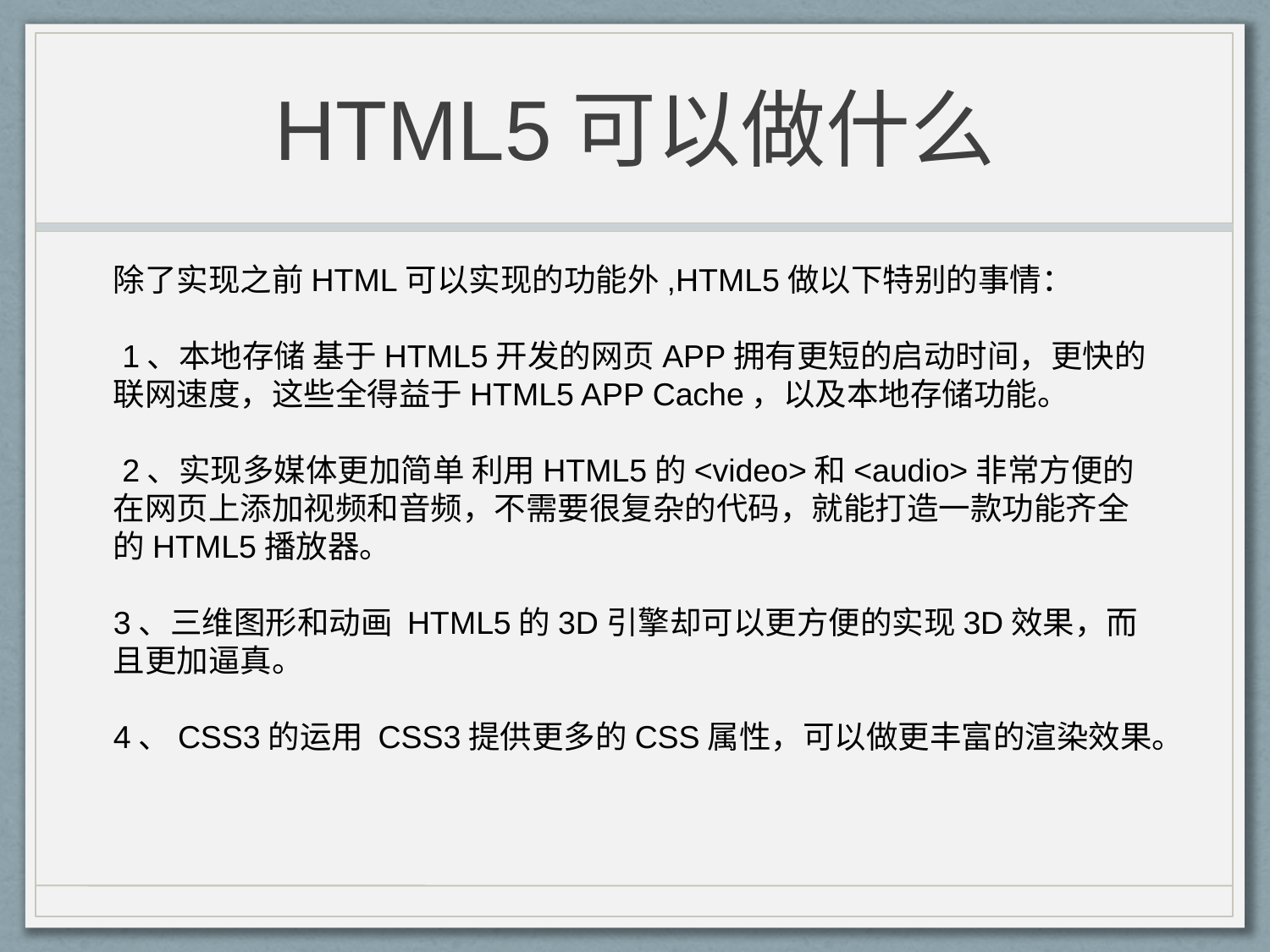

# HTML5可以做什么
除了实现之前HTML可以实现的功能外,HTML5做以下特别的事情：

 1、本地存储 基于HTML5开发的网页APP拥有更短的启动时间，更快的联网速度，这些全得益于HTML5 APP Cache，以及本地存储功能。

 2、实现多媒体更加简单 利用HTML5的<video>和<audio>非常方便的在网页上添加视频和音频，不需要很复杂的代码，就能打造一款功能齐全的HTML5播放器。

3、三维图形和动画 HTML5的3D引擎却可以更方便的实现3D效果，而且更加逼真。

4、CSS3的运用 CSS3提供更多的CSS属性，可以做更丰富的渲染效果。